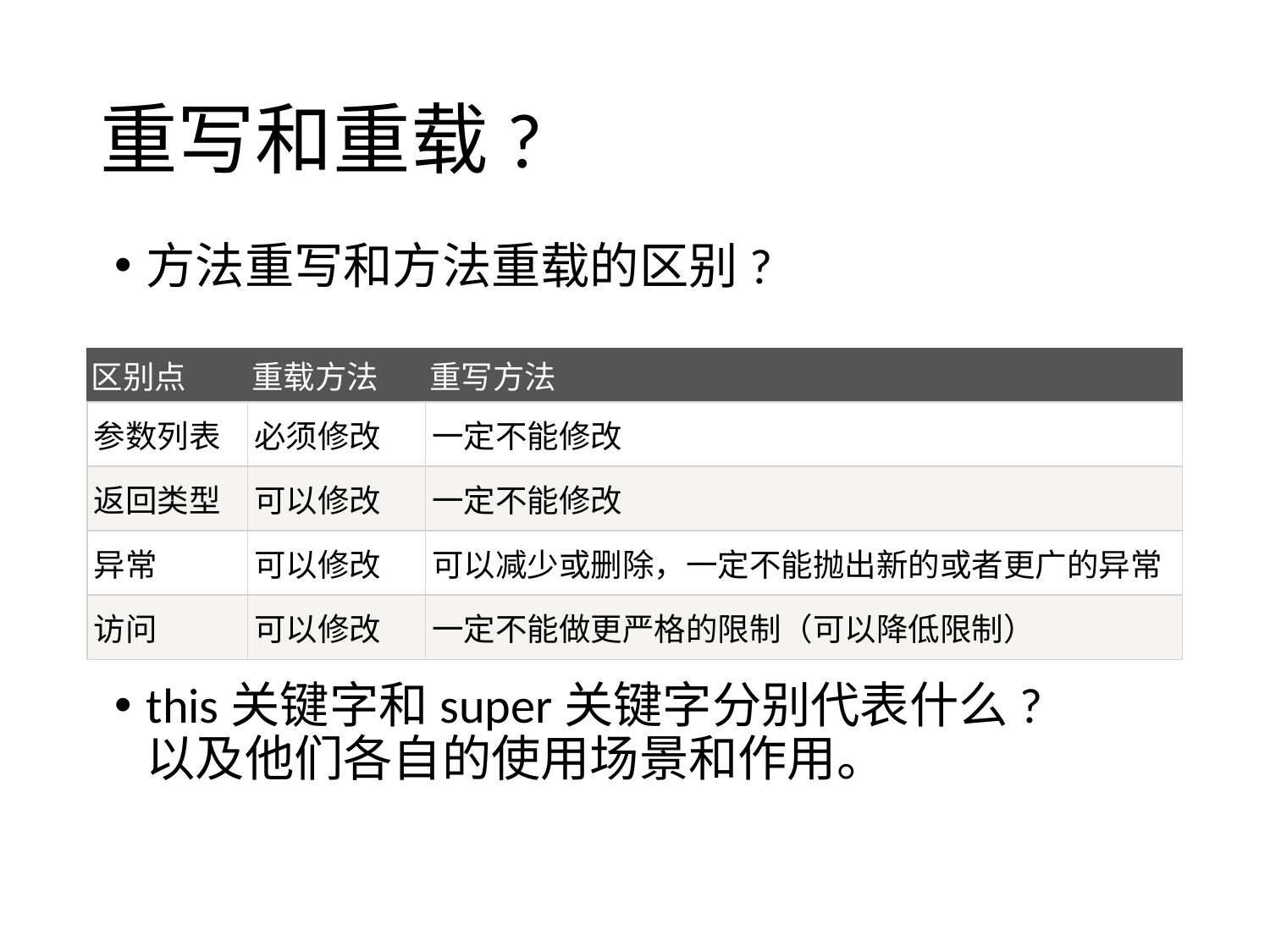

# 重写和重载?
方法重写和方法重载的区别?

this关键字和super关键字分别代表什么?以及他们各自的使用场景和作用。

| 区别点 | 重载方法 | 重写方法 |
| --- | --- | --- |
| 参数列表 | 必须修改 | 一定不能修改 |
| 返回类型 | 可以修改 | 一定不能修改 |
| 异常 | 可以修改 | 可以减少或删除，一定不能抛出新的或者更广的异常 |
| 访问 | 可以修改 | 一定不能做更严格的限制（可以降低限制） |